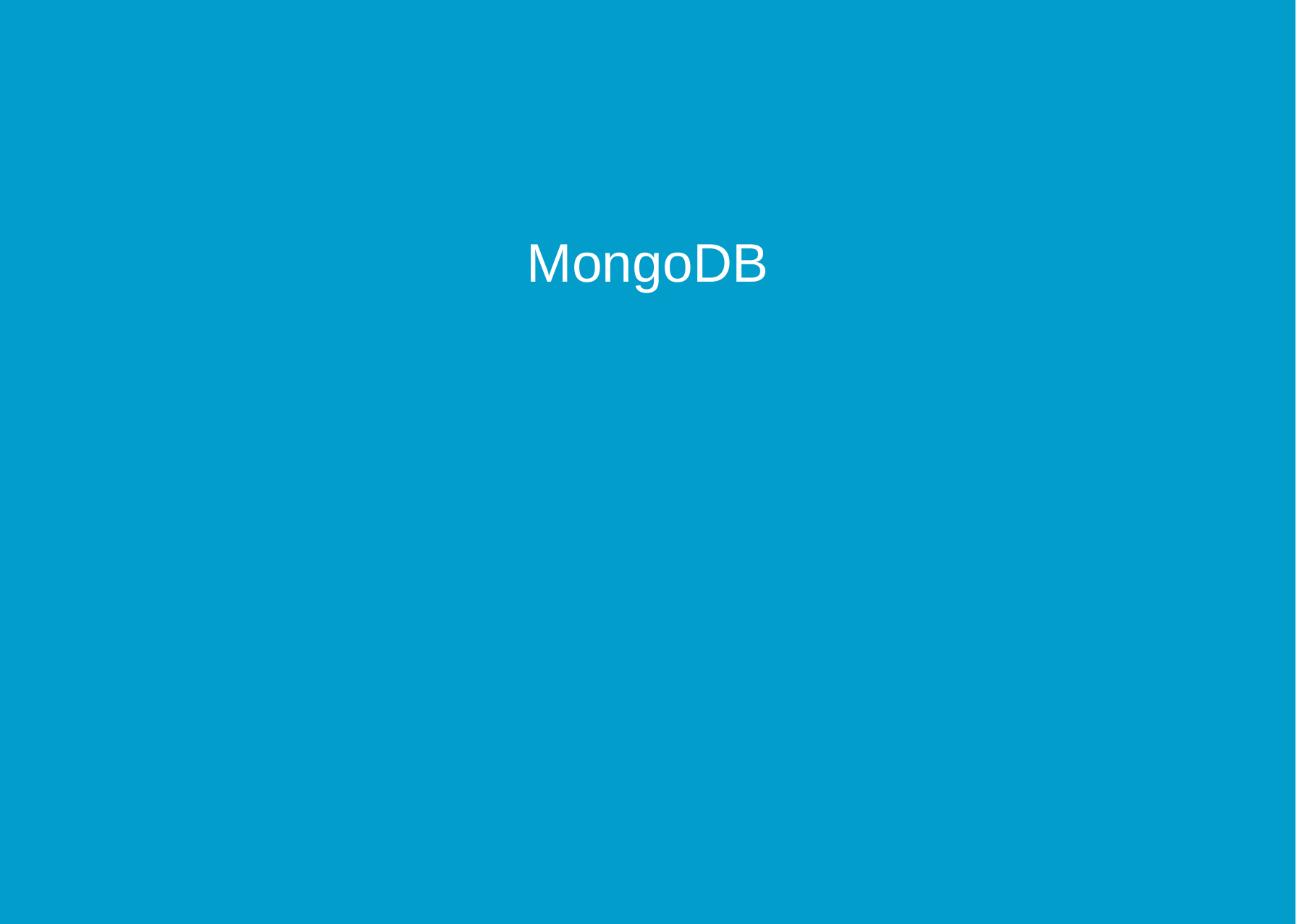

# MongoDB
Project : GMO
마케팅Data 통합그룹
2025. 10. 31
v 1.0